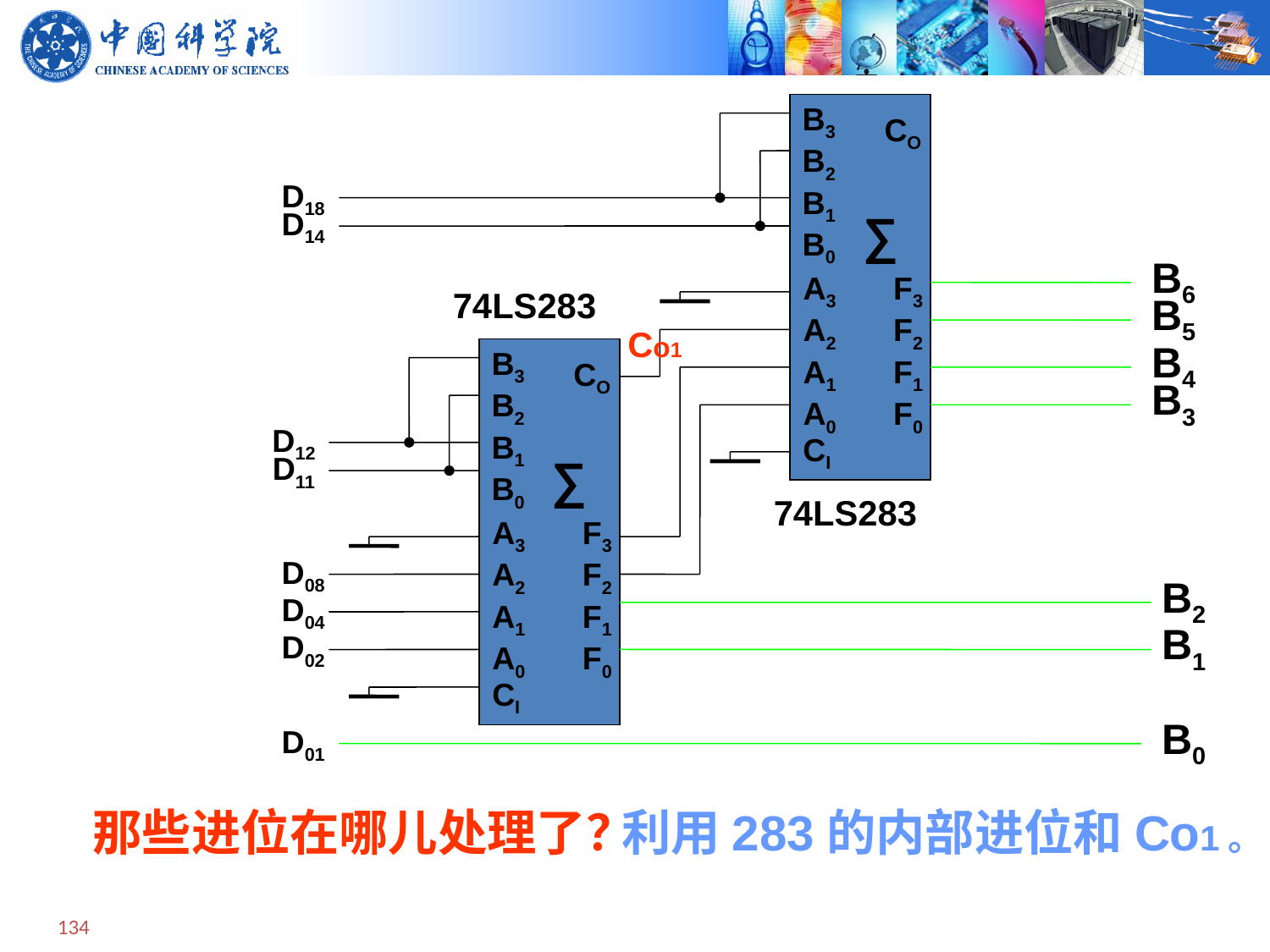

B3
B2
B1
B0

CO
∑
A3
A2
A1
A0

F3
F2
F1
F0

CI

D18
D14

B6

74LS283
B5

B3
B2
B1
B0

CO
∑
A3
A2
A1
A0

F3
F2
F1
F0

CI
B4

B3

D12
D11

74LS283

D08

D04
B2

D02
B1

D01
B0

Co1
那些进位在哪儿处理了？
利用283的内部进位和Co1。